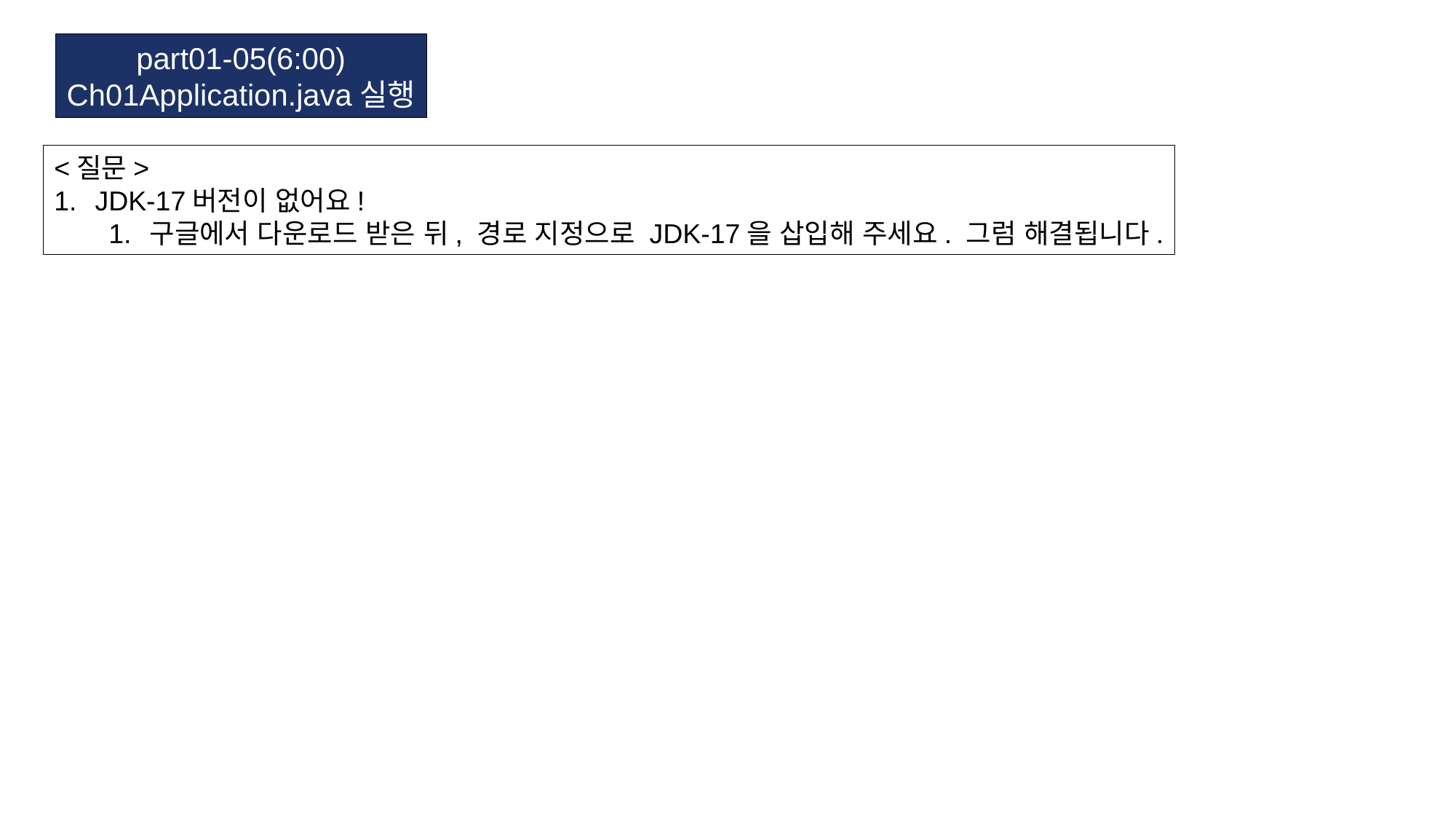

part01-05(6:00)
Ch01Application.java실행
<질문>
JDK-17버전이 없어요!
구글에서 다운로드 받은 뒤, 경로 지정으로 JDK-17을 삽입해 주세요. 그럼 해결됩니다.